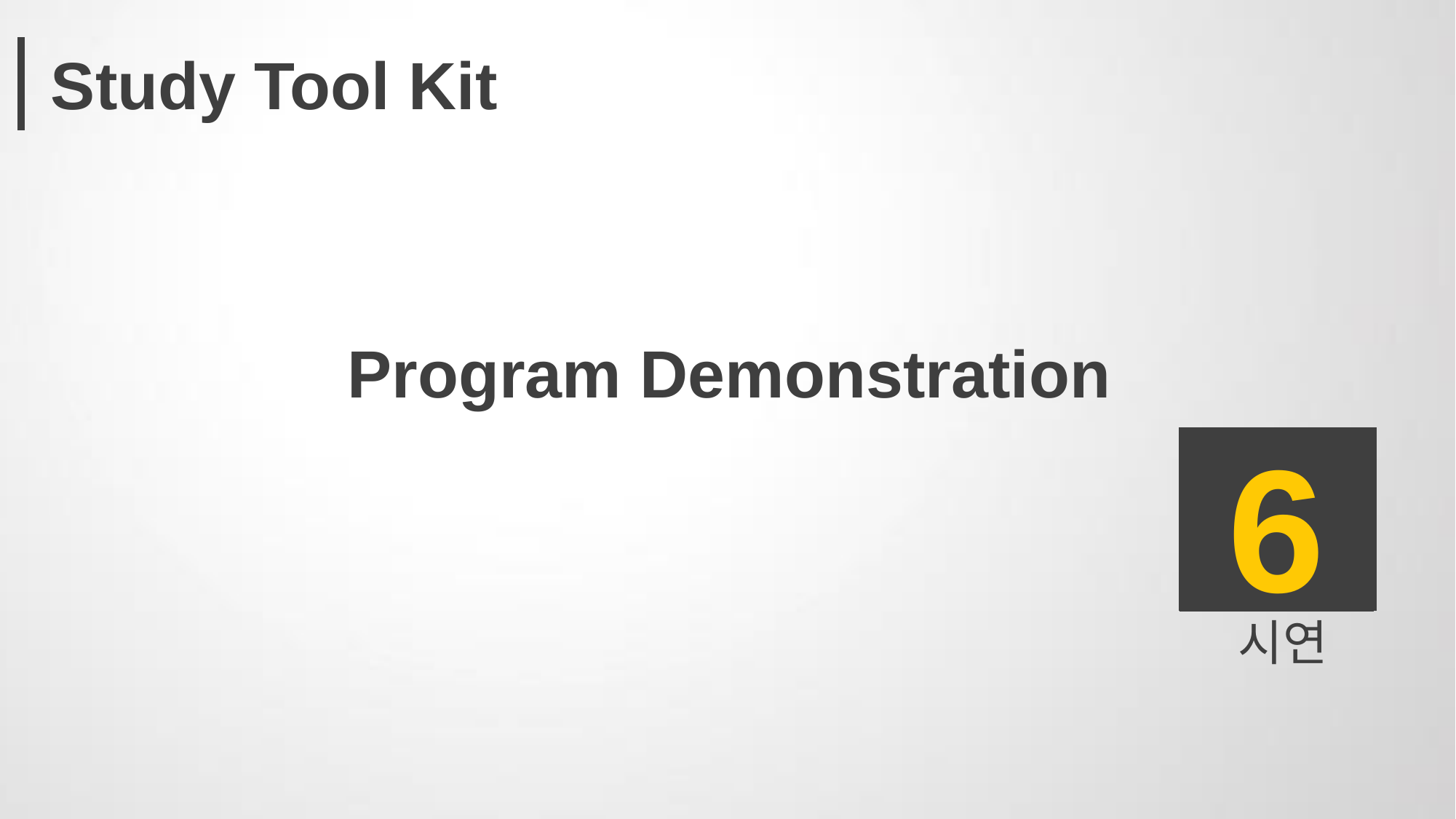

Study Tool Kit
Program Demonstration
6

시연